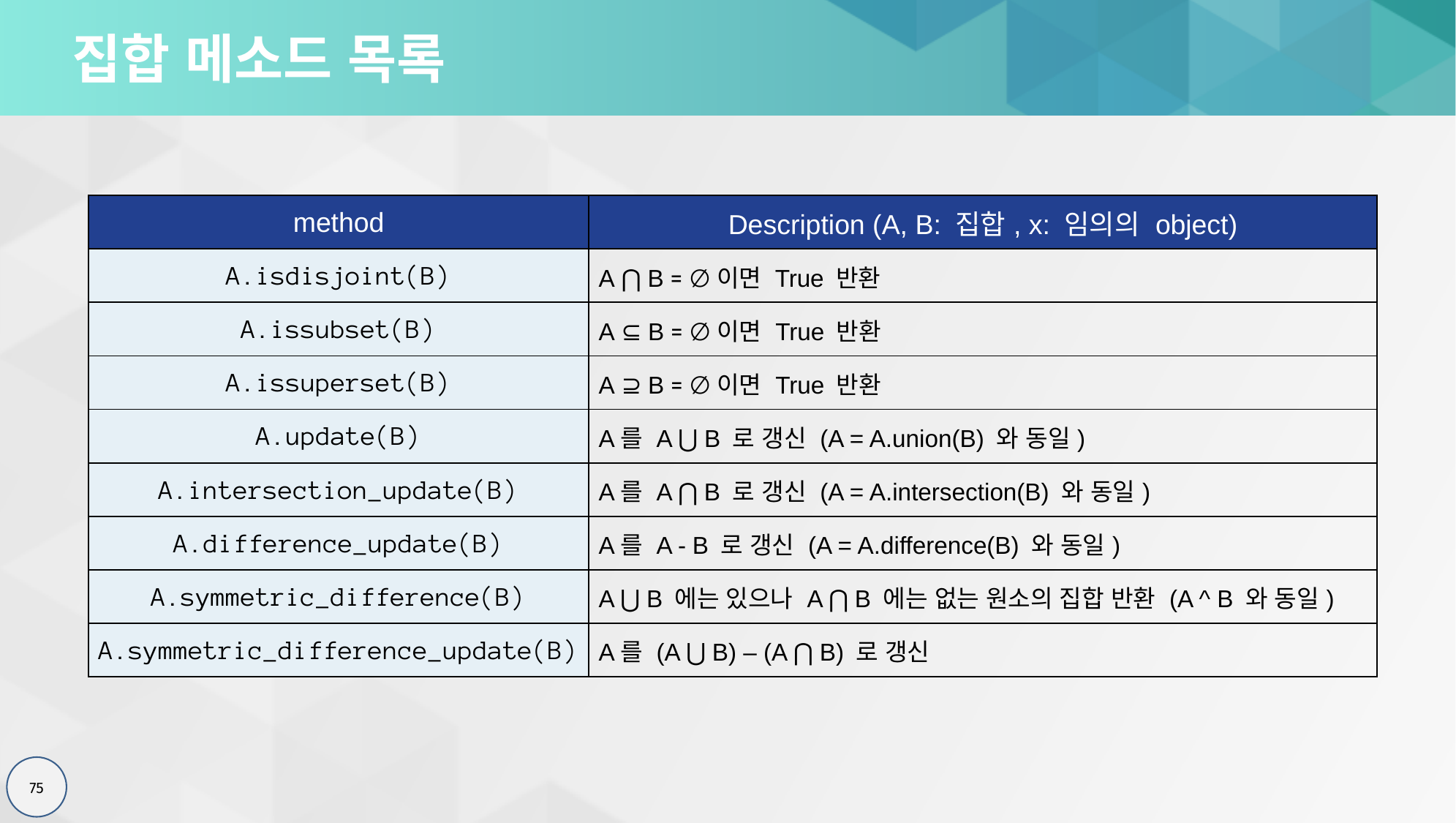

# 집합 메소드 목록
| method | Description (A, B: 집합, x: 임의의 object) |
| --- | --- |
| A.isdisjoint(B) | A ⋂ B = ∅이면 True 반환 |
| A.issubset(B) | A ⊆ B = ∅이면 True 반환 |
| A.issuperset(B) | A ⊇ B = ∅이면 True 반환 |
| A.update(B) | A를 A ⋃ B 로 갱신 (A = A.union(B) 와 동일) |
| A.intersection\_update(B) | A를 A ⋂ B 로 갱신 (A = A.intersection(B) 와 동일) |
| A.difference\_update(B) | A를 A - B 로 갱신 (A = A.difference(B) 와 동일) |
| A.symmetric\_difference(B) | A ⋃ B 에는 있으나 A ⋂ B 에는 없는 원소의 집합 반환 (A ^ B 와 동일) |
| A.symmetric\_difference\_update(B) | A를 (A ⋃ B) – (A ⋂ B) 로 갱신 |